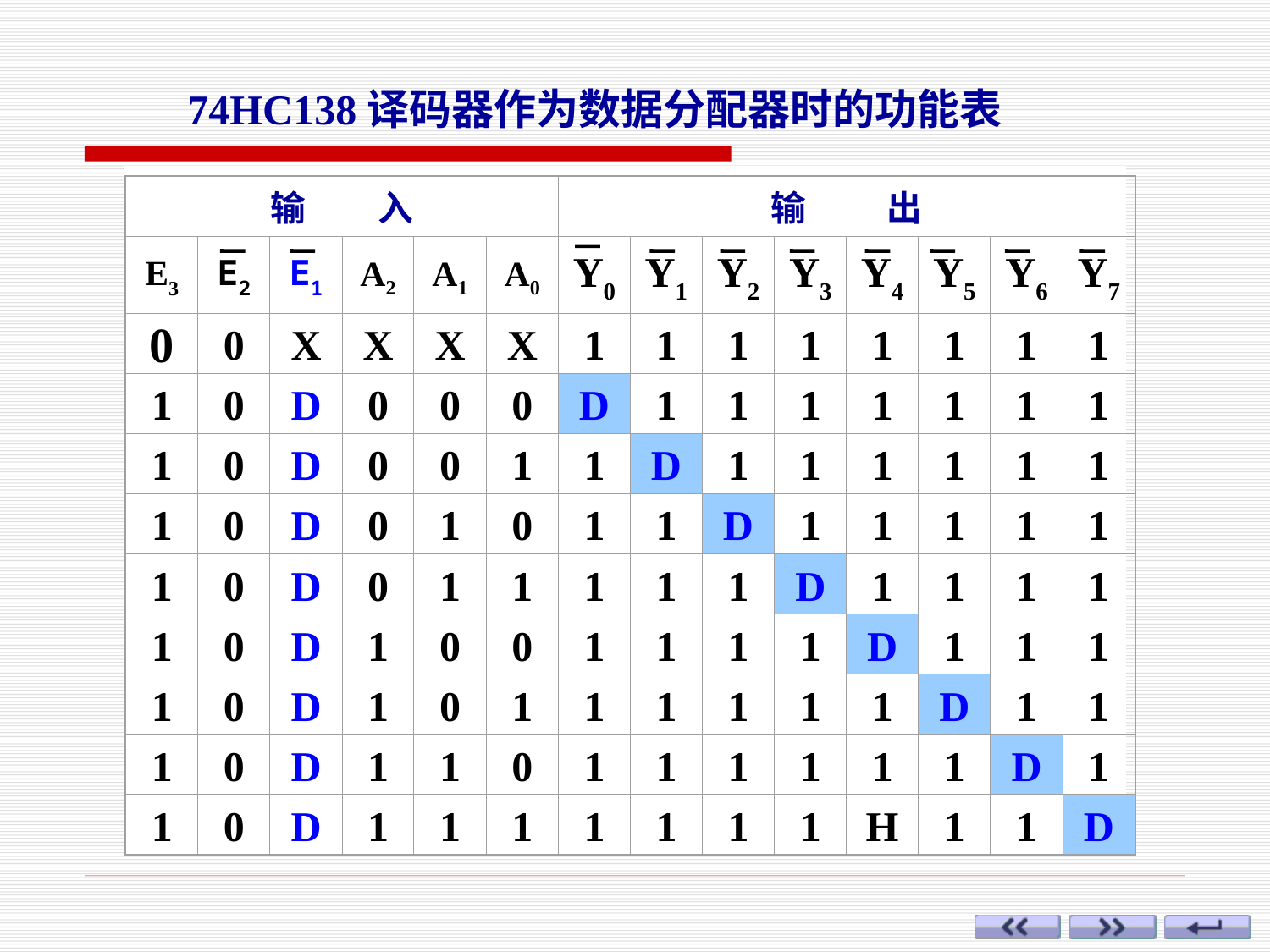

74HC138译码器作为数据分配器时的功能表

输         入

输          出

E3

E2

E1

A2

A1

A0

Y0

Y1

Y2

Y3

Y4

Y5

Y6

Y7

0

0

X

X

X

X

1

1

1

1

1

1

1

1

1

0

D

0

0

0

D

1

1

1

1

1

1

1

1

0

D

0

0

1

1

D

1

1

1

1

1

1

1

0

D

0

1

0

1

1

D

1

1

1

1

1

1

0

D

0

1

1

1

1

1

D

1

1

1

1

1

0

D

1

0

0

1

1

1

1

D

1

1

1

1

0

D

1

0

1

1

1

1

1

1

D

1

1

1

0

D

1

1

0

1

1

1

1

1

1

D

1

1

0

D

1

1

1

1

1

1

1

H

1

1

D